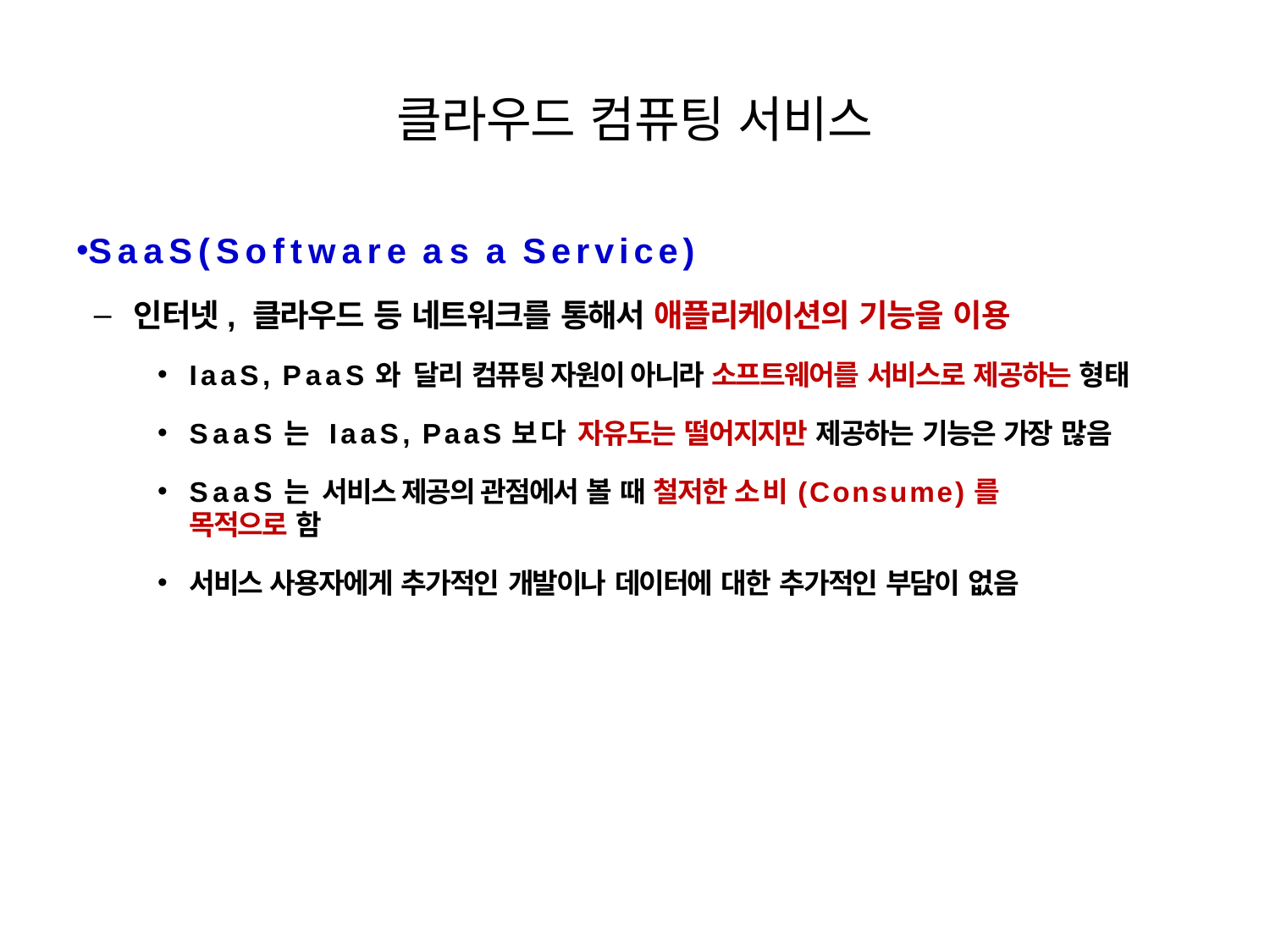

# 클라우드 컴퓨팅 서비스
SaaS(Software as a Service)
인터넷, 클라우드 등 네트워크를 통해서 애플리케이션의 기능을 이용
IaaS, PaaS와 달리 컴퓨팅 자원이 아니라 소프트웨어를 서비스로 제공하는 형태
SaaS는 IaaS, PaaS보다 자유도는 떨어지지만 제공하는 기능은 가장 많음
SaaS는 서비스 제공의 관점에서 볼 때 철저한 소비(Consume)를
목적으로 함
서비스 사용자에게 추가적인 개발이나 데이터에 대한 추가적인 부담이 없음